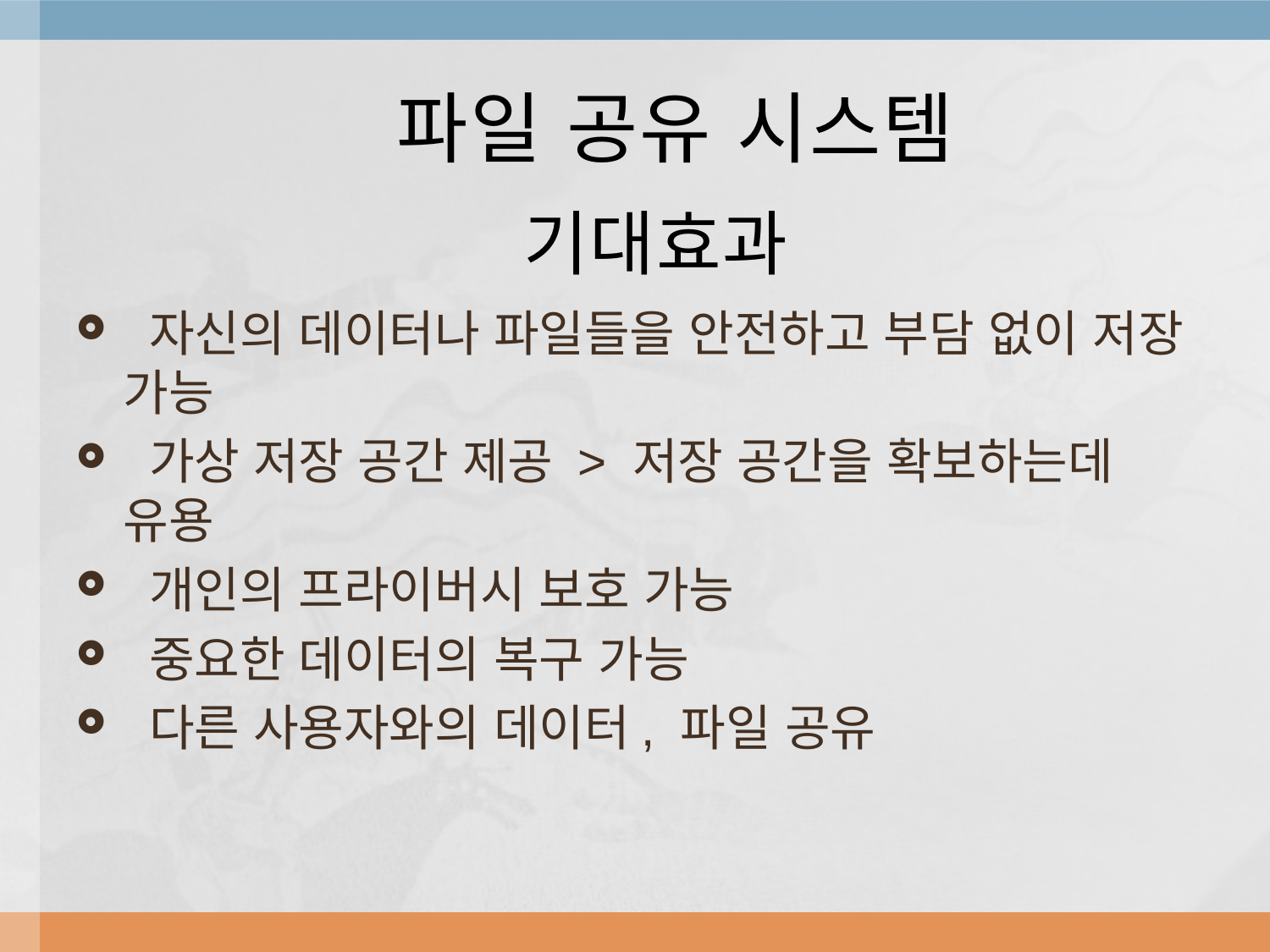

파일 공유 시스템
기대효과
 자신의 데이터나 파일들을 안전하고 부담 없이 저장 가능
 가상 저장 공간 제공 > 저장 공간을 확보하는데 유용
 개인의 프라이버시 보호 가능
 중요한 데이터의 복구 가능
 다른 사용자와의 데이터, 파일 공유